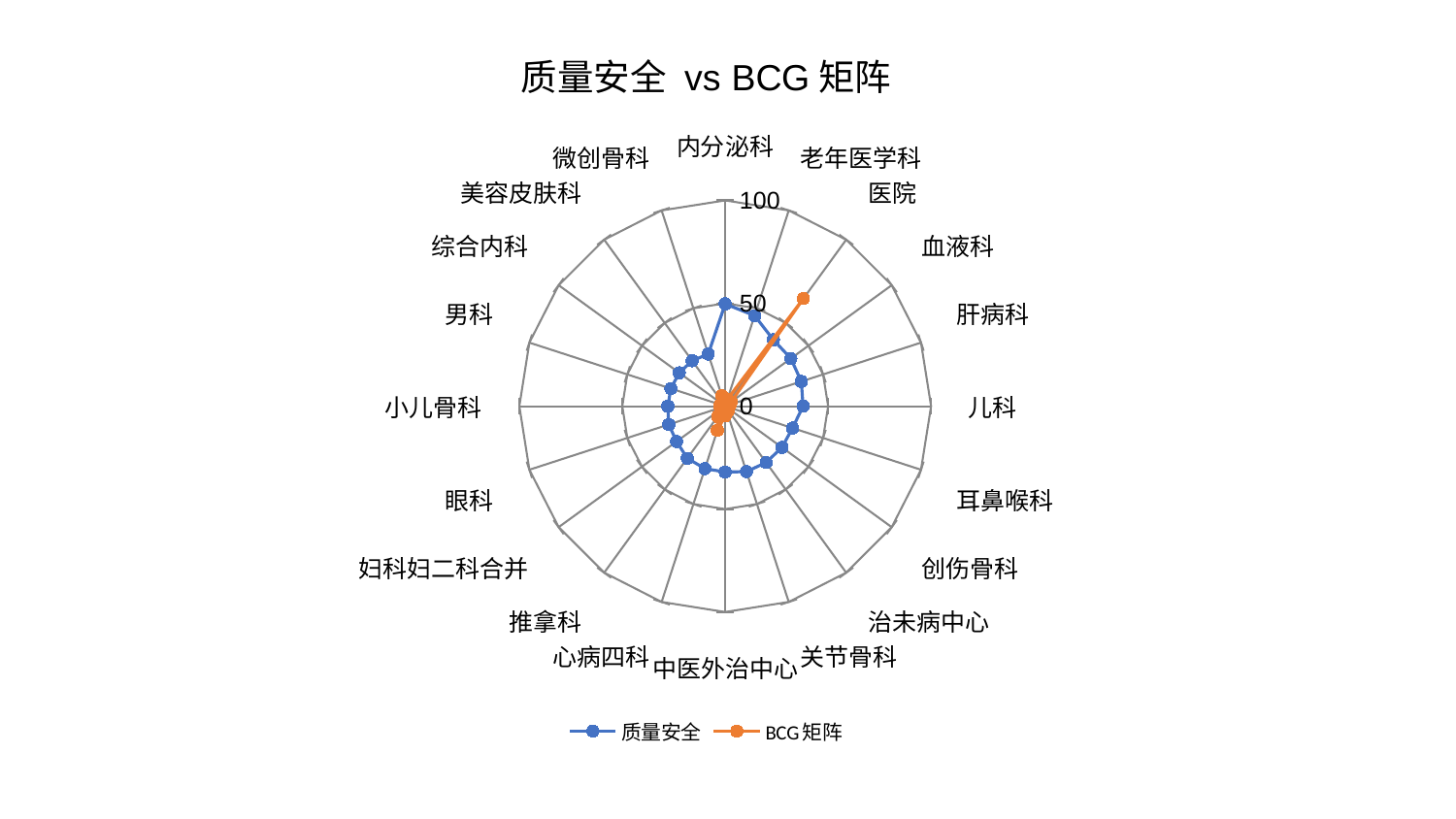

### Chart: 质量安全 vs BCG矩阵

| Category | 质量安全 | BCG矩阵 |
|---|---|---|
| 内分泌科 | 49.72041716273863 | 2.2124927626008497 |
| 老年医学科 | 46.25811438047194 | 3.491421268027851 |
| 医院 | 39.85199954594994 | 64.6477631077749 |
| 血液科 | 39.4473834037763 | 3.653705720855611 |
| 肝病科 | 38.88668829670473 | 2.734406731960678 |
| 儿科 | 37.83761025009092 | 1.4273286476782758 |
| 耳鼻喉科 | 34.407780911228 | 1.897162422139241 |
| 创伤骨科 | 34.09574102432743 | 1.621984492954372 |
| 治未病中心 | 33.83106580109044 | 2.593992895751295 |
| 关节骨科 | 33.45390866332135 | 2.5435809646686143 |
| 中医外治中心 | 32.005092831329705 | 4.76659712595322 |
| 心病四科 | 31.879347633566244 | 12.324460332310816 |
| 推拿科 | 31.318031828364877 | 6.222508450473654 |
| 妇科妇二科合并 | 29.200351012505593 | 0.8656928670726637 |
| 眼科 | 28.842496210808825 | 1.4335280876547685 |
| 小儿骨科 | 27.882708806858897 | 2.716804621106999 |
| 男科 | 27.728872812981507 | 2.4035589146484777 |
| 综合内科 | 27.607800597418343 | 0.8565982331725522 |
| 美容皮肤科 | 27.29776907779812 | 2.42472407283529 |
| 微创骨科 | 26.665360527104376 | 5.27614411971966 |
11